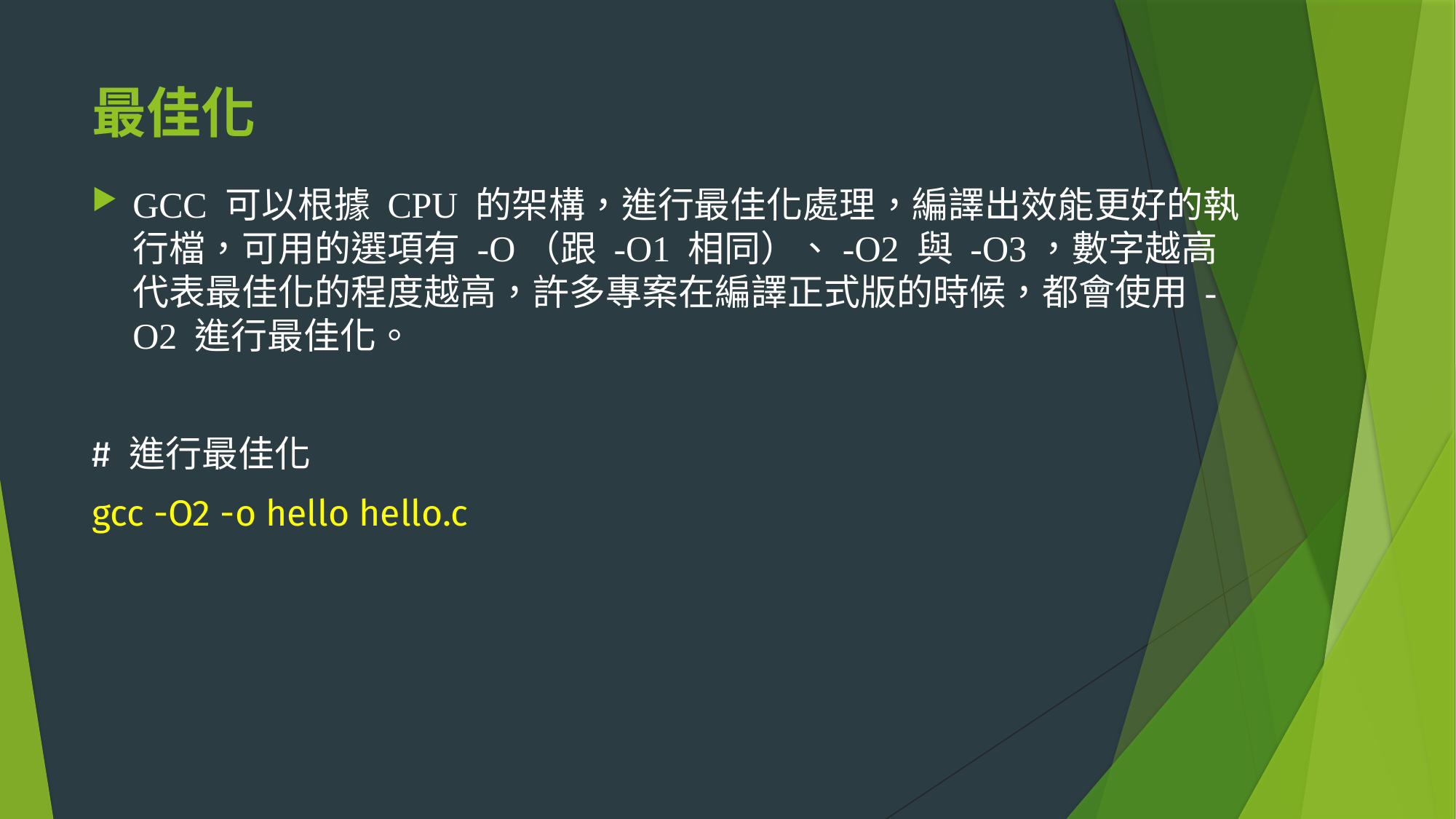

# 最佳化
GCC 可以根據 CPU 的架構，進行最佳化處理，編譯出效能更好的執行檔，可用的選項有 -O（跟 -O1 相同）、-O2 與 -O3，數字越高代表最佳化的程度越高，許多專案在編譯正式版的時候，都會使用 -O2 進行最佳化。

# 進行最佳化
gcc -O2 -o hello hello.c